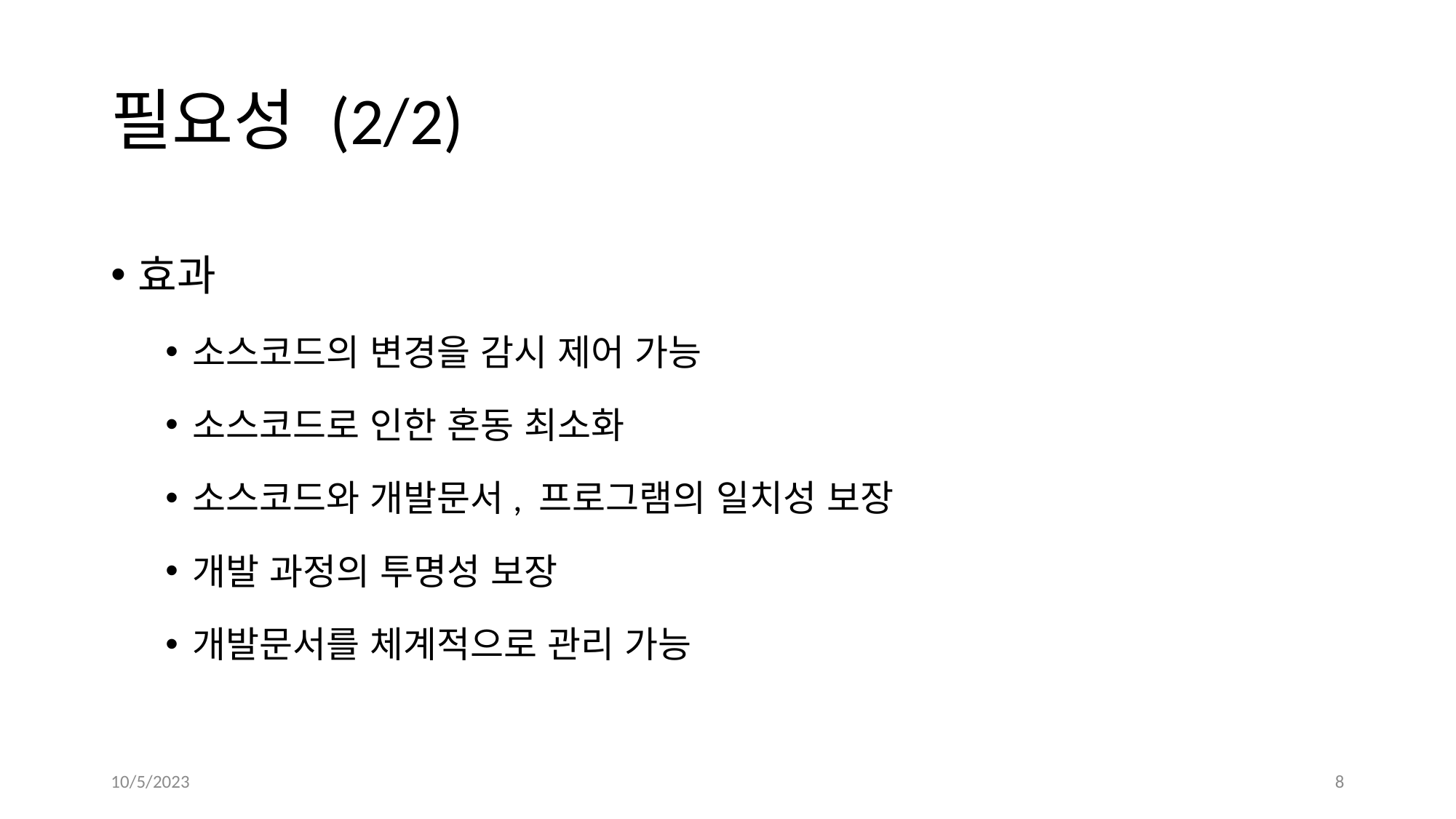

# 필요성 (2/2)
효과
소스코드의 변경을 감시 제어 가능
소스코드로 인한 혼동 최소화
소스코드와 개발문서, 프로그램의 일치성 보장
개발 과정의 투명성 보장
개발문서를 체계적으로 관리 가능
10/5/2023
8